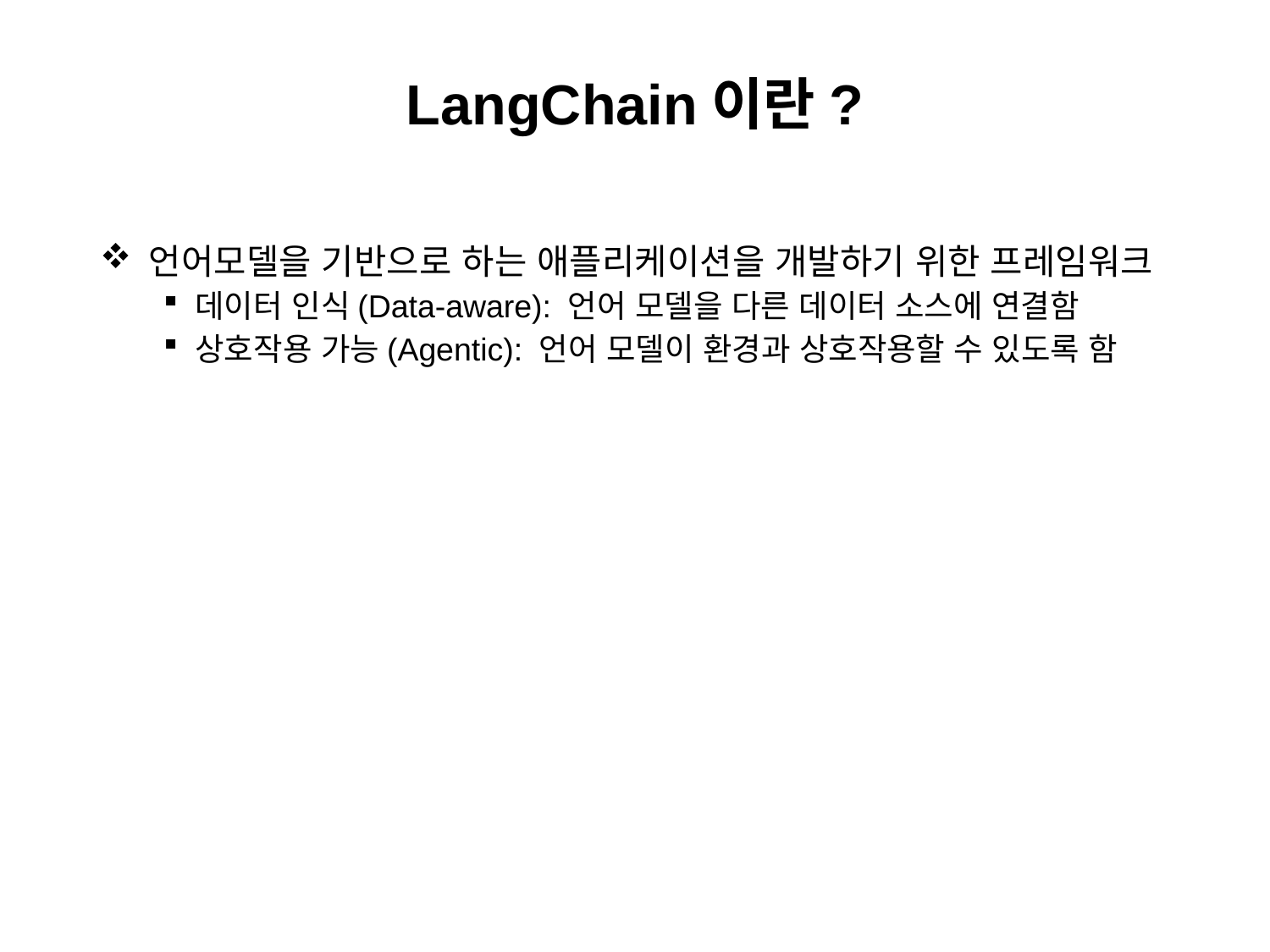

# LangChain이란?
 언어모델을 기반으로 하는 애플리케이션을 개발하기 위한 프레임워크
데이터 인식(Data-aware): 언어 모델을 다른 데이터 소스에 연결함
상호작용 가능(Agentic): 언어 모델이 환경과 상호작용할 수 있도록 함